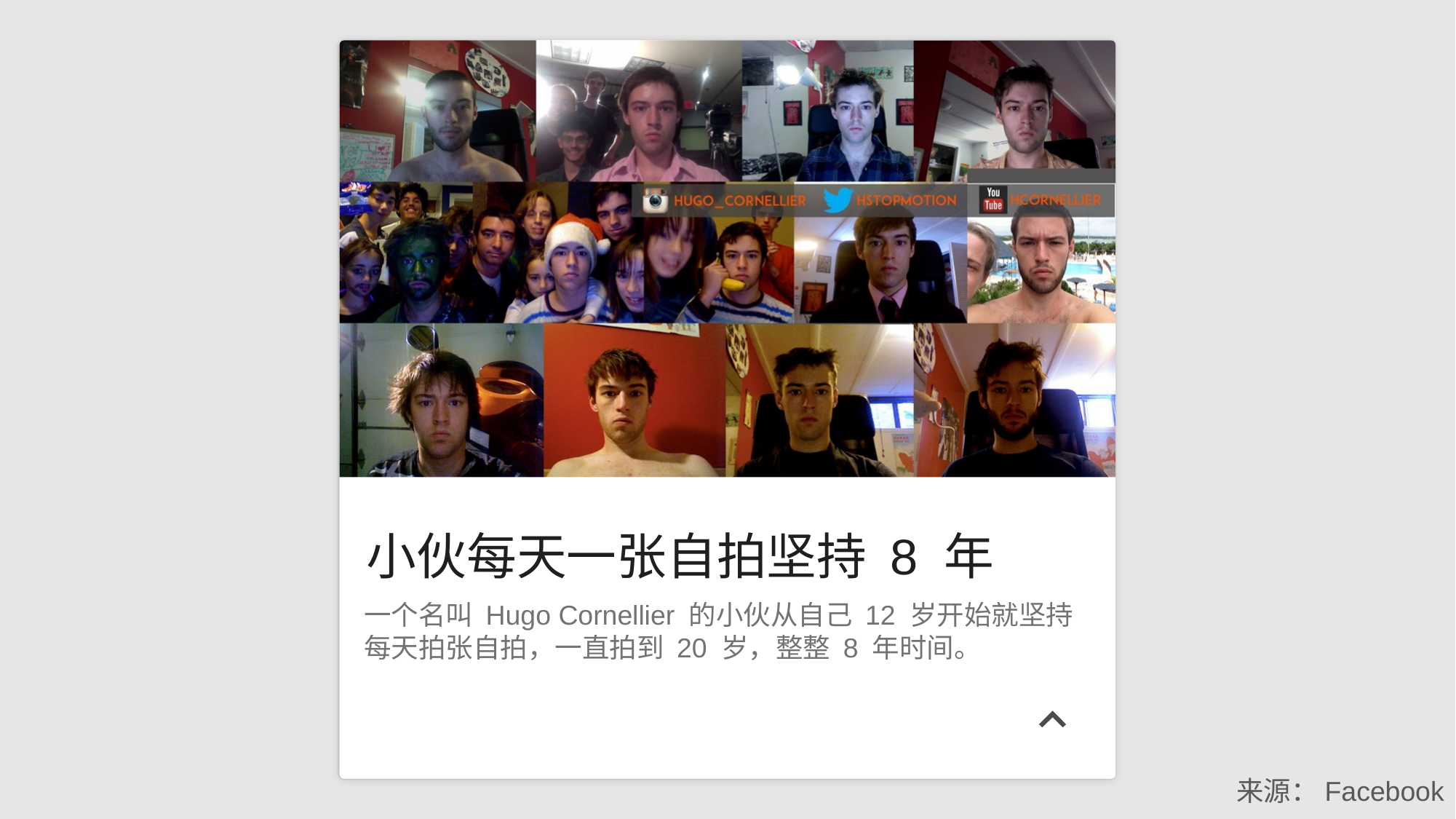

小伙每天一张自拍坚持 8 年
一个名叫 Hugo Cornellier 的小伙从自己 12 岁开始就坚持
每天拍张自拍，一直拍到 20 岁，整整 8 年时间。

来源：Facebook